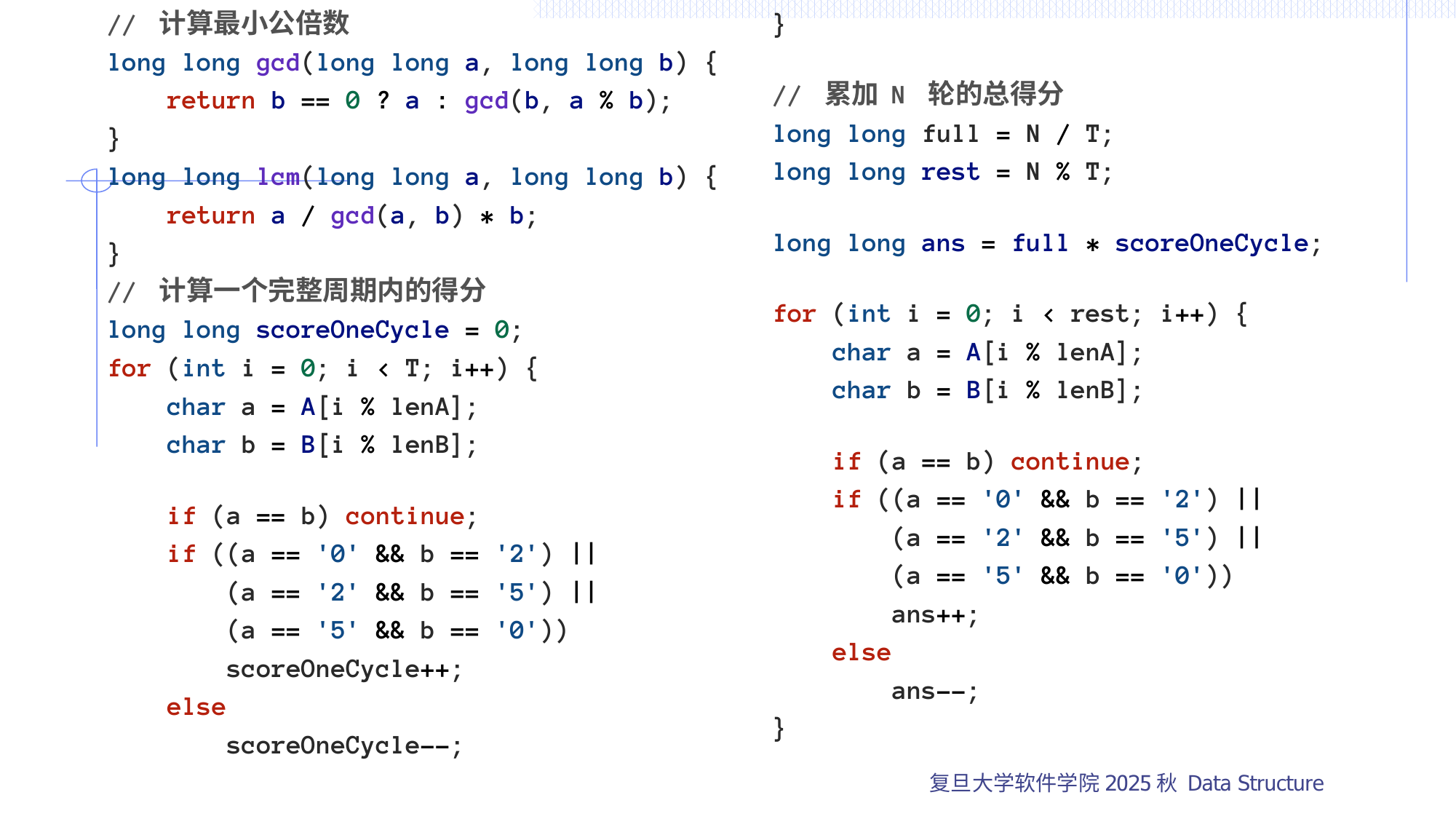

// 计算最小公倍数
long long gcd(long long a, long long b) {
    return b == 0 ? a : gcd(b, a % b);
}
long long lcm(long long a, long long b) {
    return a / gcd(a, b) * b;
}
// 计算一个完整周期内的得分
long long scoreOneCycle = 0;
for (int i = 0; i < T; i++) {
    char a = A[i % lenA];
    char b = B[i % lenB];
    if (a == b) continue;
    if ((a == '0' && b == '2') ||
        (a == '2' && b == '5') ||
        (a == '5' && b == '0'))
        scoreOneCycle++;
    else
        scoreOneCycle--;
}
// 累加 N 轮的总得分
long long full = N / T;
long long rest = N % T;
long long ans = full * scoreOneCycle;
for (int i = 0; i < rest; i++) {
    char a = A[i % lenA];
    char b = B[i % lenB];
    if (a == b) continue;
    if ((a == '0' && b == '2') ||
        (a == '2' && b == '5') ||
        (a == '5' && b == '0'))
        ans++;
    else
        ans--;
}